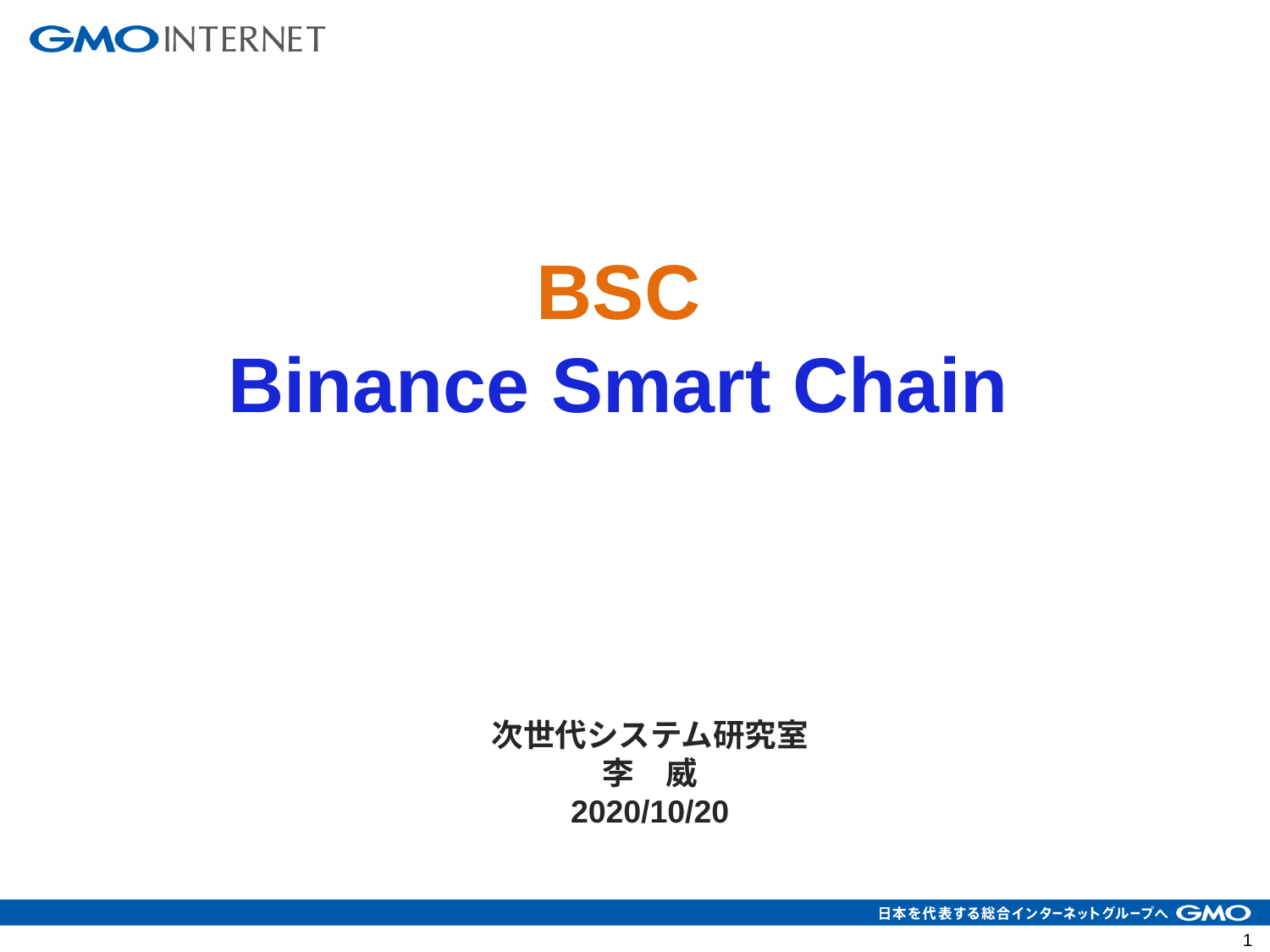

BSC
Binance Smart Chain
次世代システム研究室
李　威
2020/10/20